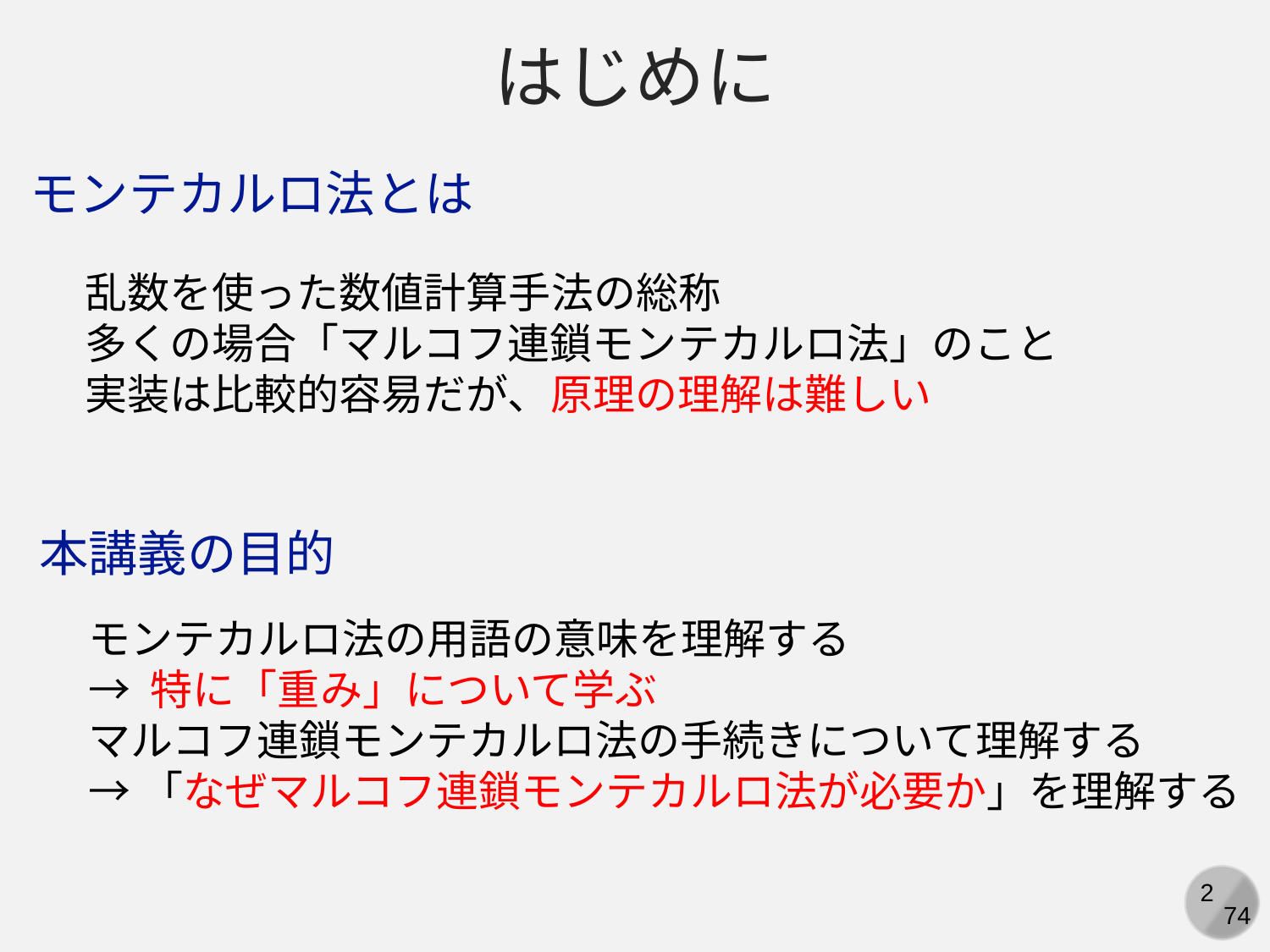

はじめに
モンテカルロ法とは
乱数を使った数値計算手法の総称
多くの場合「マルコフ連鎖モンテカルロ法」のこと
実装は比較的容易だが、原理の理解は難しい
本講義の目的
モンテカルロ法の用語の意味を理解する
→ 特に「重み」について学ぶ
マルコフ連鎖モンテカルロ法の手続きについて理解する
→「なぜマルコフ連鎖モンテカルロ法が必要か」を理解する